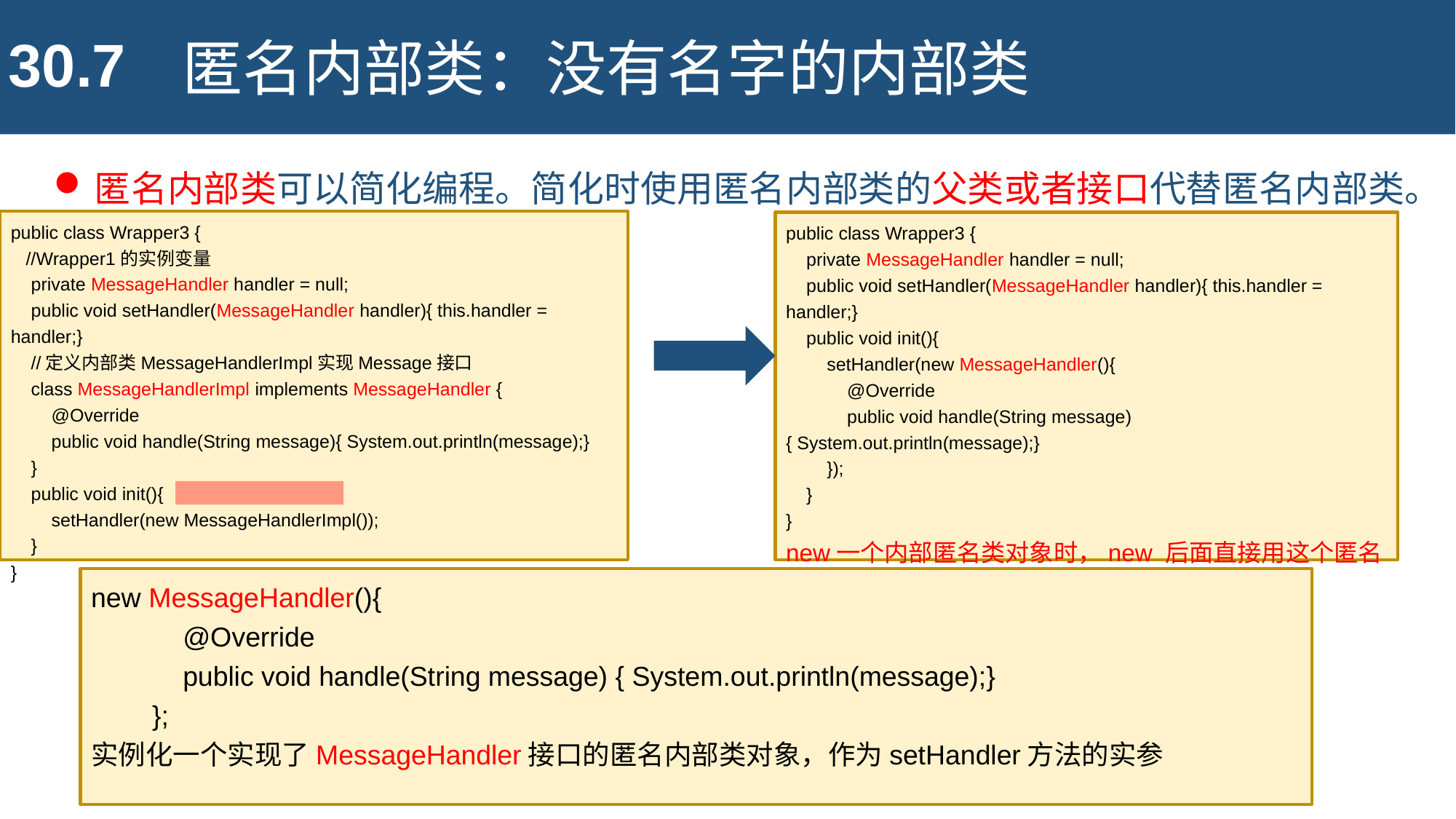

30.7
匿名内部类：没有名字的内部类
匿名内部类可以简化编程。简化时使用匿名内部类的父类或者接口代替匿名内部类。

public class Wrapper3 {
   //Wrapper1的实例变量
    private MessageHandler handler = null;
    public void setHandler(MessageHandler handler){ this.handler = handler;}
    //定义内部类MessageHandlerImpl实现Message接口
    class MessageHandlerImpl implements MessageHandler {
        @Override
        public void handle(String message){ System.out.println(message);}
    }
    public void init(){
        setHandler(new MessageHandlerImpl());
    }
}
public class Wrapper3 {
    private MessageHandler handler = null;
    public void setHandler(MessageHandler handler){ this.handler = handler;}
    public void init(){
        setHandler(new MessageHandler(){
            @Override
            public void handle(String message) { System.out.println(message);}
        });
    }
}
new一个内部匿名类对象时，new 后面直接用这个匿名内部类的父类或者所实现接口作为类型

new MessageHandler(){
            @Override
            public void handle(String message) { System.out.println(message);}
        };
实例化一个实现了MessageHandler接口的匿名内部类对象，作为setHandler方法的实参